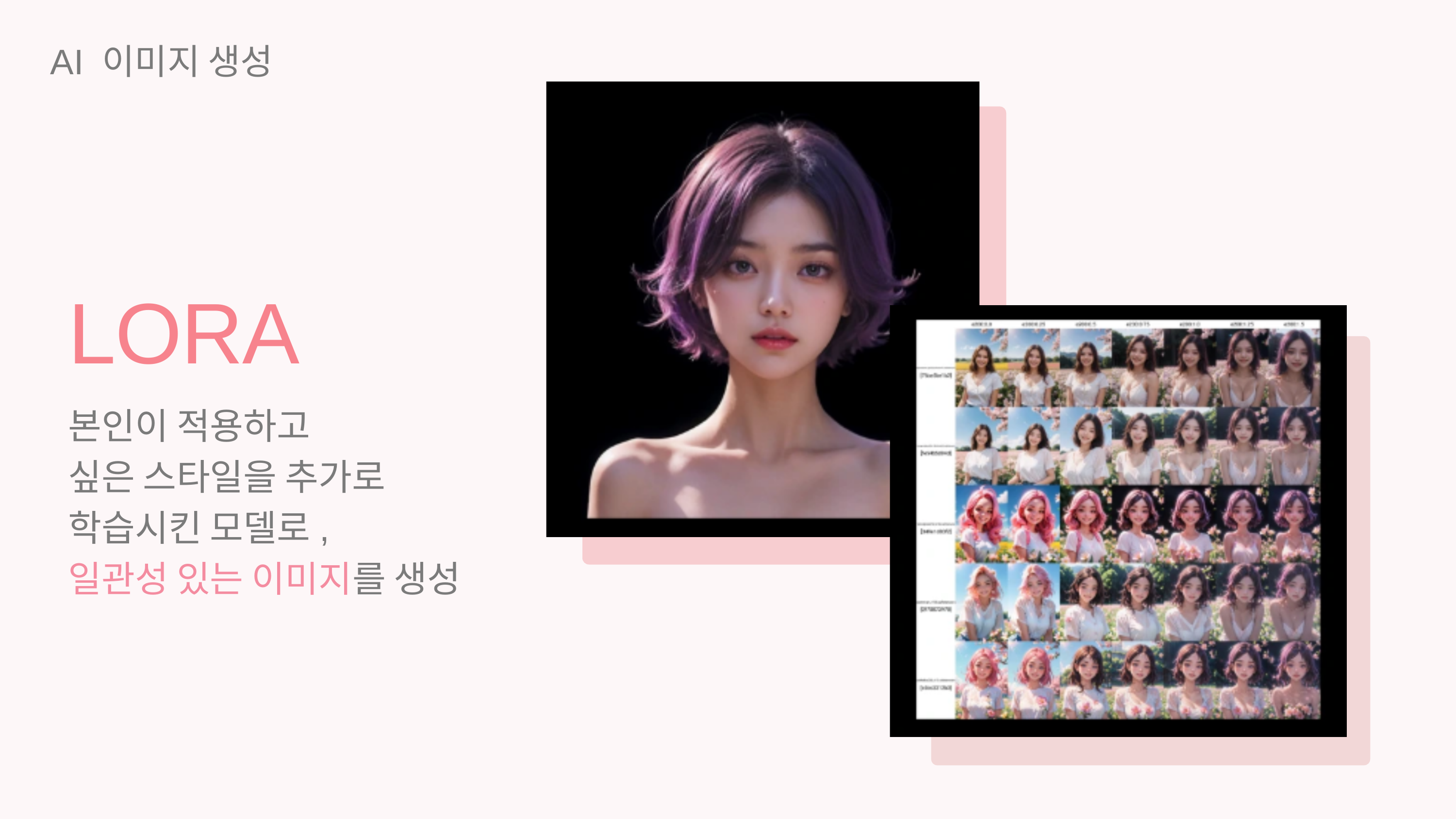

AI 이미지 생성

LORA

본인이 적용하고
싶은 스타일을 추가로
학습시킨 모델로,
일관성 있는 이미지를 생성